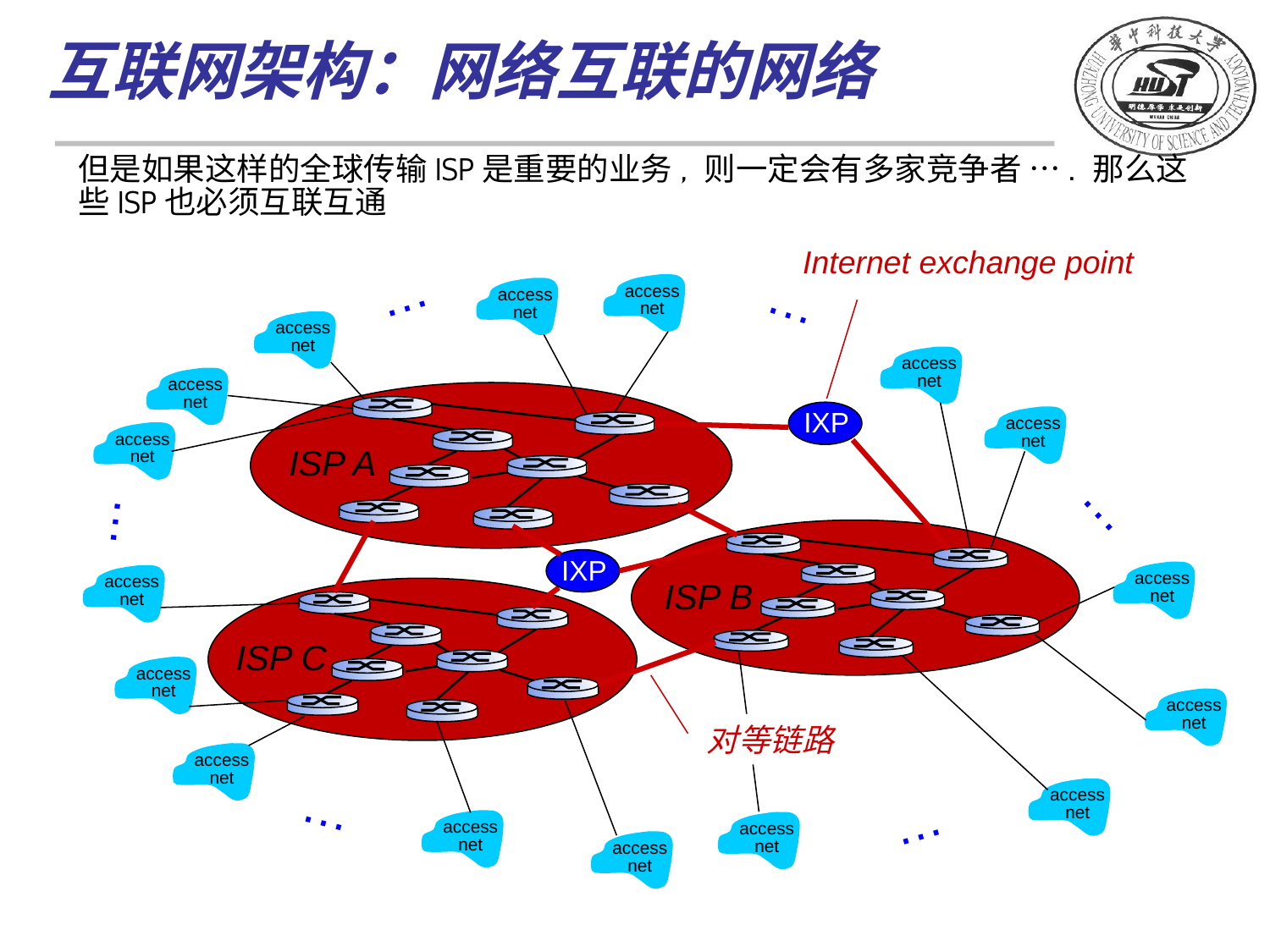

互联网架构：网络互联的网络
但是如果这样的全球传输ISP是重要的业务, 则一定会有多家竞争者 …. 那么这些ISP也必须互联互通
Internet exchange point
…
…

access
net

access
net

access
net

access
net

access
net

access
net

access
net
…
…

access
net

access
net

access
net

access
net

access
net

access
net
…

access
net

access
net
…

access
net

ISP A

IXP

ISP B

IXP

ISP C

对等链路